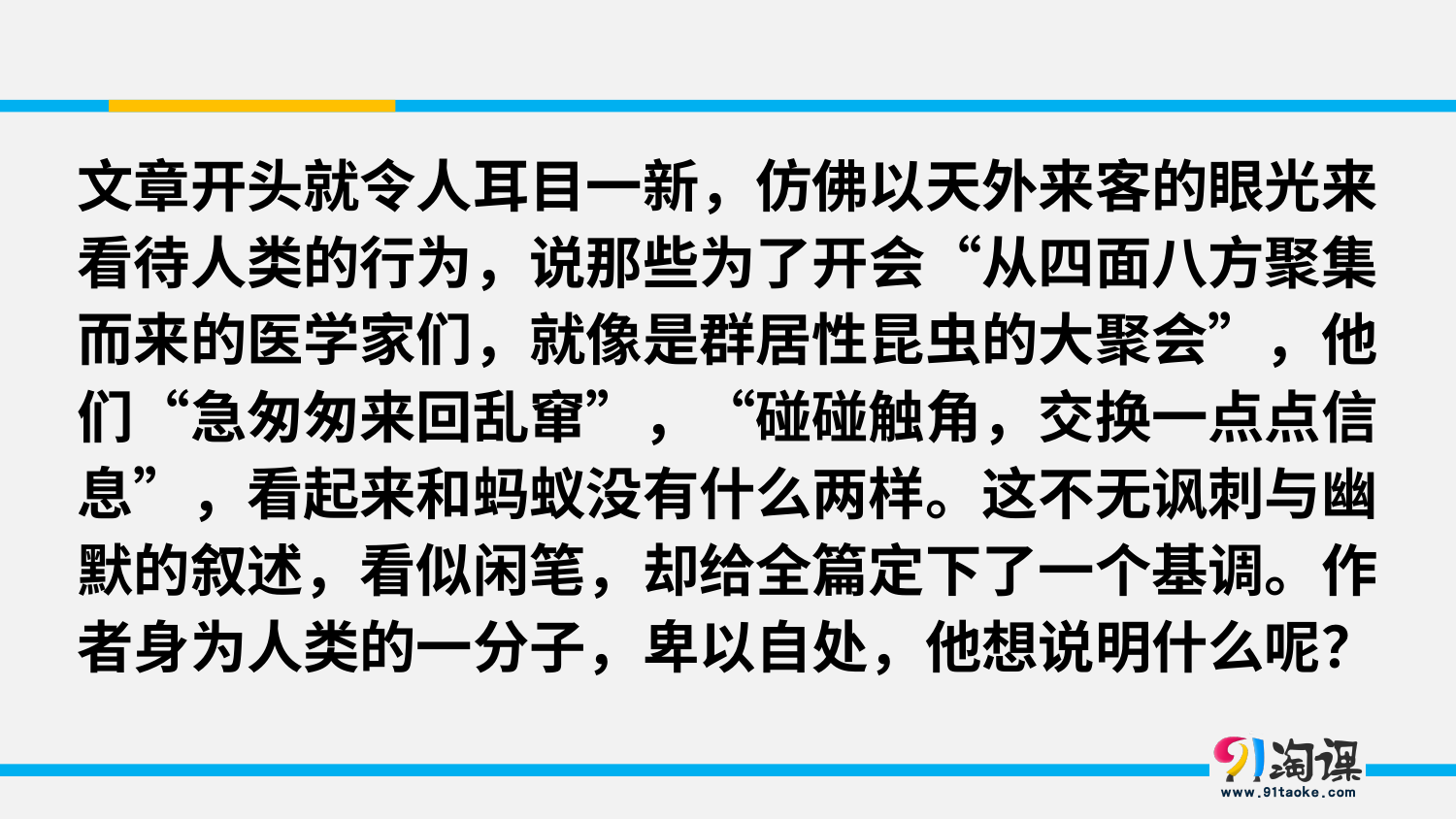

文章开头就令人耳目一新，仿佛以天外来客的眼光来看待人类的行为，说那些为了开会“从四面八方聚集而来的医学家们，就像是群居性昆虫的大聚会”，他们“急匆匆来回乱窜”，“碰碰触角，交换一点点信息”，看起来和蚂蚁没有什么两样。这不无讽刺与幽默的叙述，看似闲笔，却给全篇定下了一个基调。作者身为人类的一分子，卑以自处，他想说明什么呢？